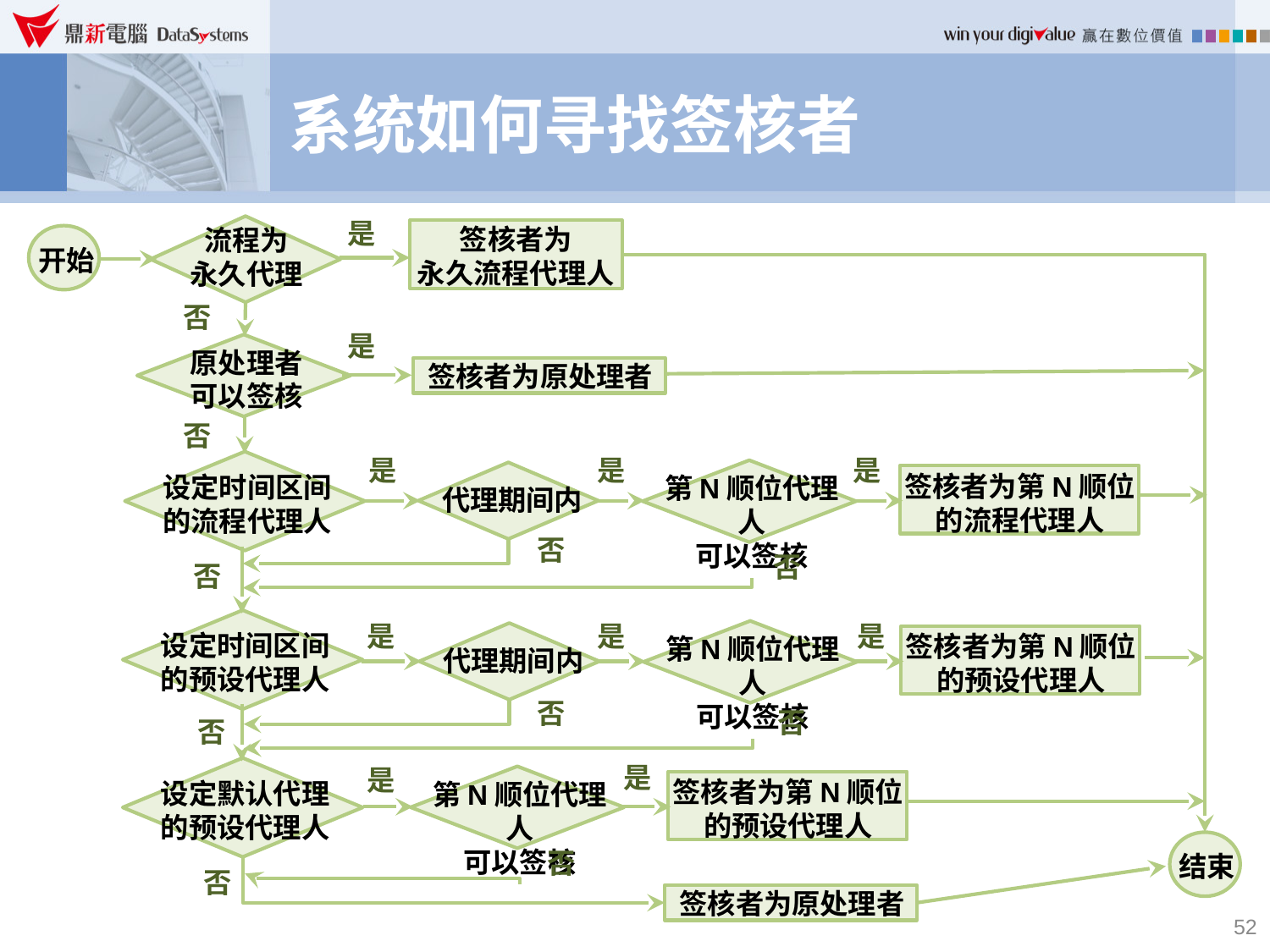

# 系统如何寻找签核者

签核者为
永久流程代理人

是

流程为
永久代理

开始
否

签核者为原处理者
是

原处理者
可以签核

否

签核者为第N顺位的流程代理人
是
是
是

设定时间区间
的流程代理人
第N顺位代理人
可以签核

代理期间内
否
否
否

签核者为第N顺位的预设代理人

是
是
是

设定时间区间
的预设代理人

第N顺位代理人
可以签核

代理期间内
否
否
否

签核者为第N顺位的预设代理人
是
是

设定默认代理
的预设代理人
第N顺位代理人
可以签核

结束
否

签核者为原处理者
否

52